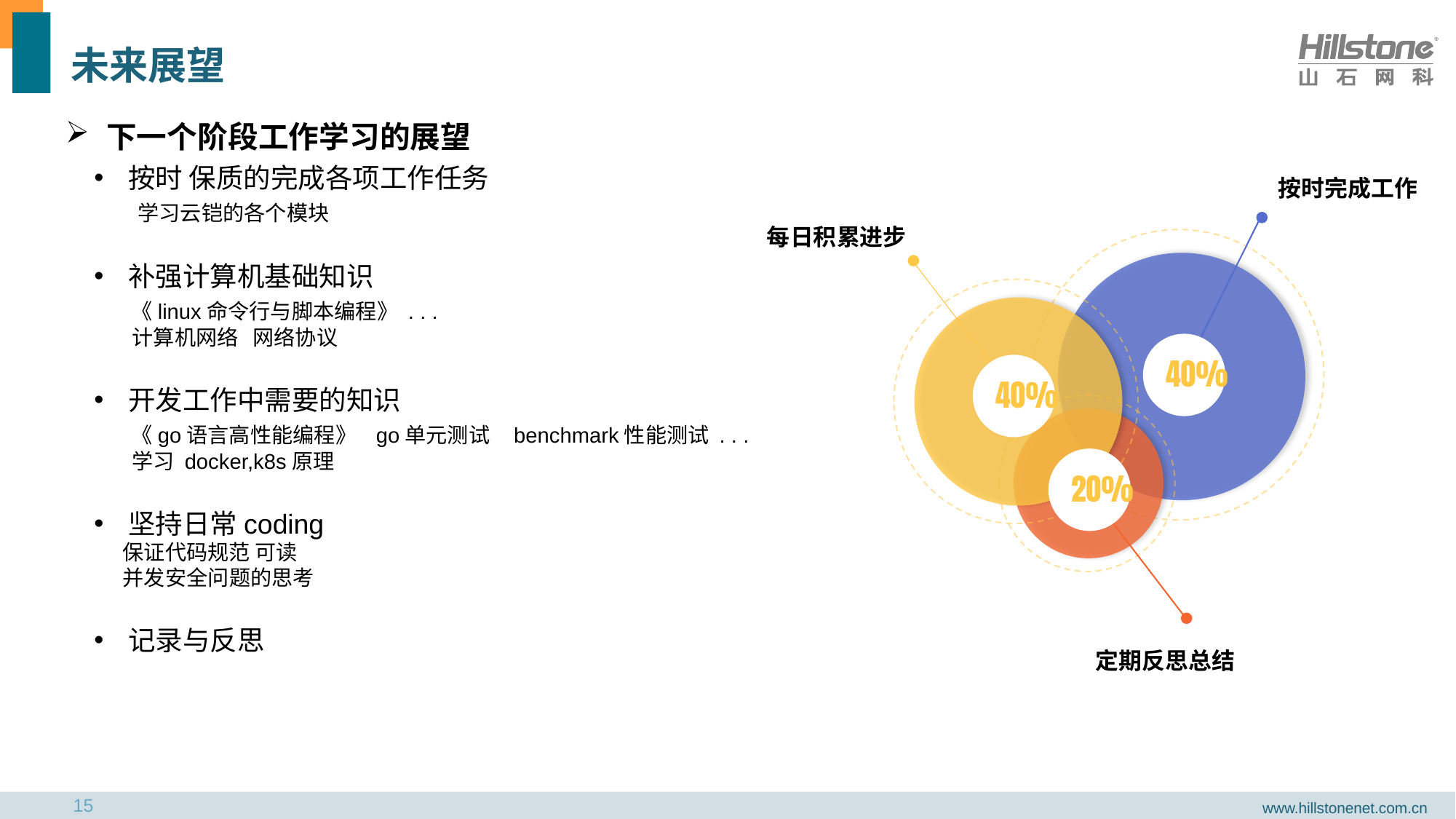

# 未来展望
下一个阶段工作学习的展望

按时 保质的完成各项工作任务
      学习云铠的各个模块

补强计算机基础知识
     《linux命令行与脚本编程》 . . .
       计算机网络   网络协议

开发工作中需要的知识
     《go语言高性能编程》   go单元测试    benchmark性能测试 . . .
       学习 docker,k8s原理

坚持日常coding
     保证代码规范 可读
     并发安全问题的思考

记录与反思
按时完成工作

每日积累进步

40%
40%

20%

定期反思总结
15